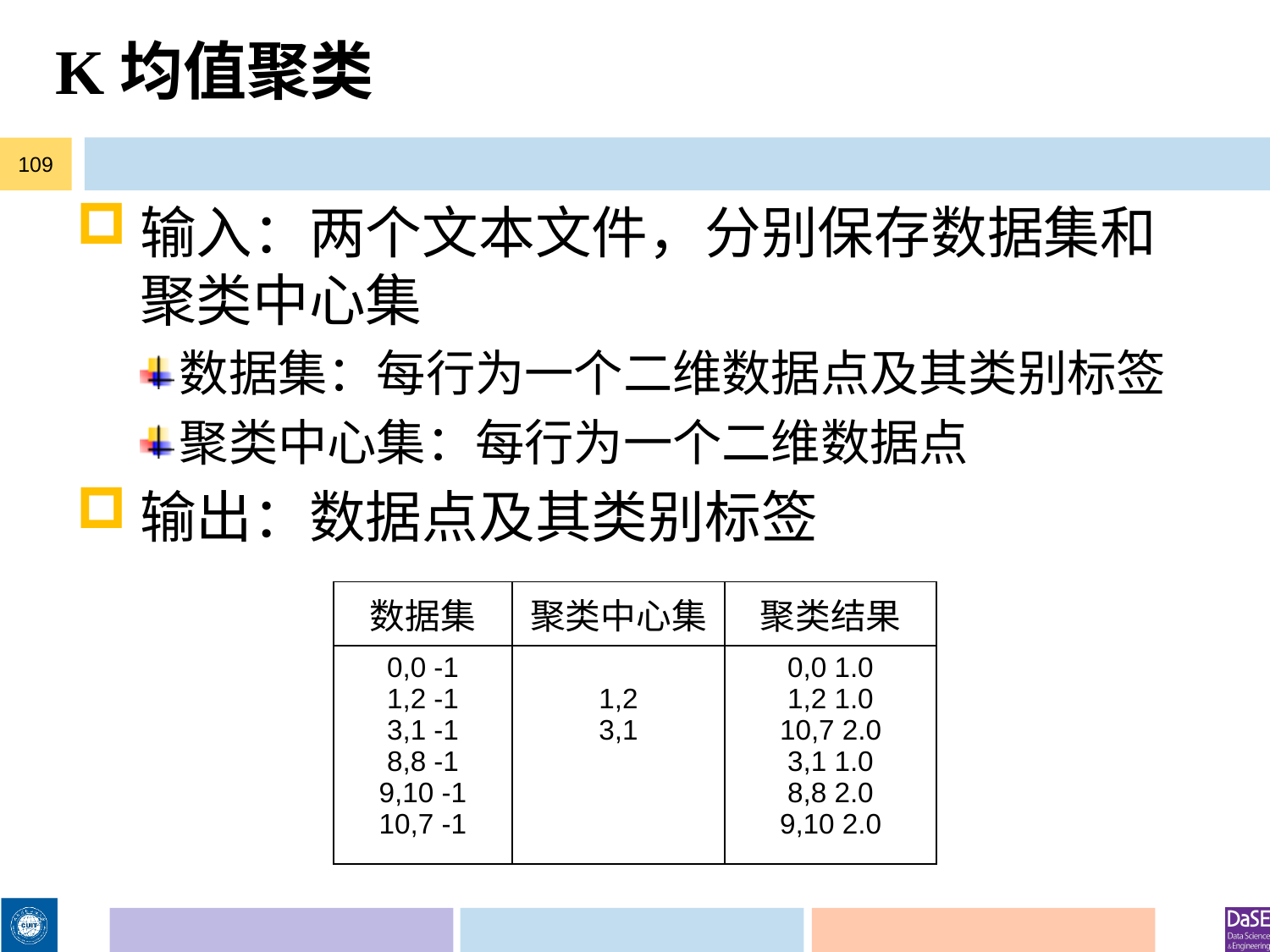

# K均值聚类
109
输入：两个文本文件，分别保存数据集和聚类中心集
数据集：每行为一个二维数据点及其类别标签
聚类中心集：每行为一个二维数据点
输出：数据点及其类别标签
| 数据集 | 聚类中心集 | 聚类结果 |
| --- | --- | --- |
| 0,0 -1 1,2 -1 3,1 -1 8,8 -1 9,10 -1 10,7 -1 | 1,2 3,1 | 0,0 1.0 1,2 1.0 10,7 2.0 3,1 1.0 8,8 2.0 9,10 2.0 |